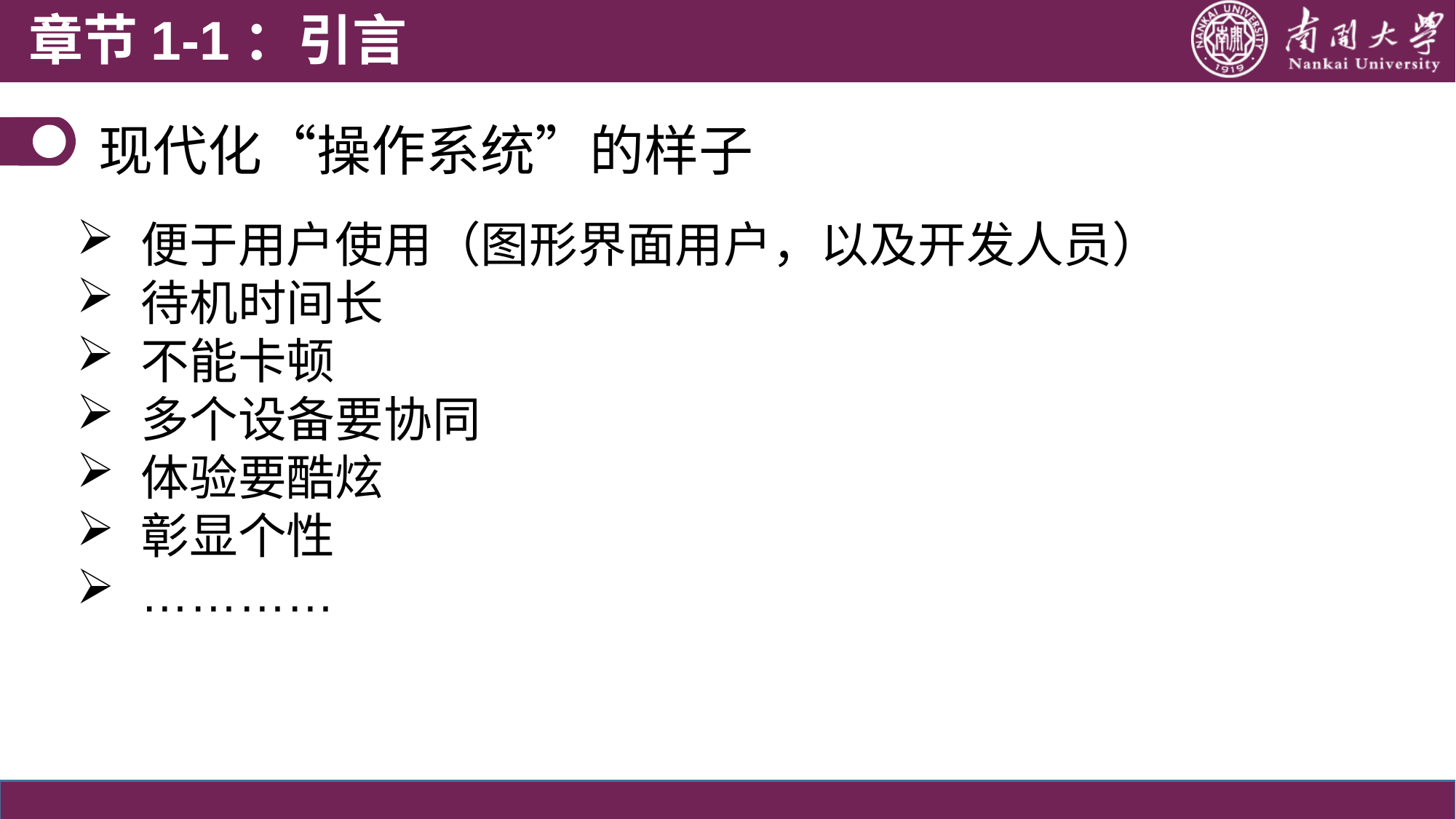

章节1-1：引言
# 现代化“操作系统”的样子

便于用户使用（图形界面用户，以及开发人员）
待机时间长
不能卡顿
多个设备要协同
体验要酷炫
彰显个性
…………